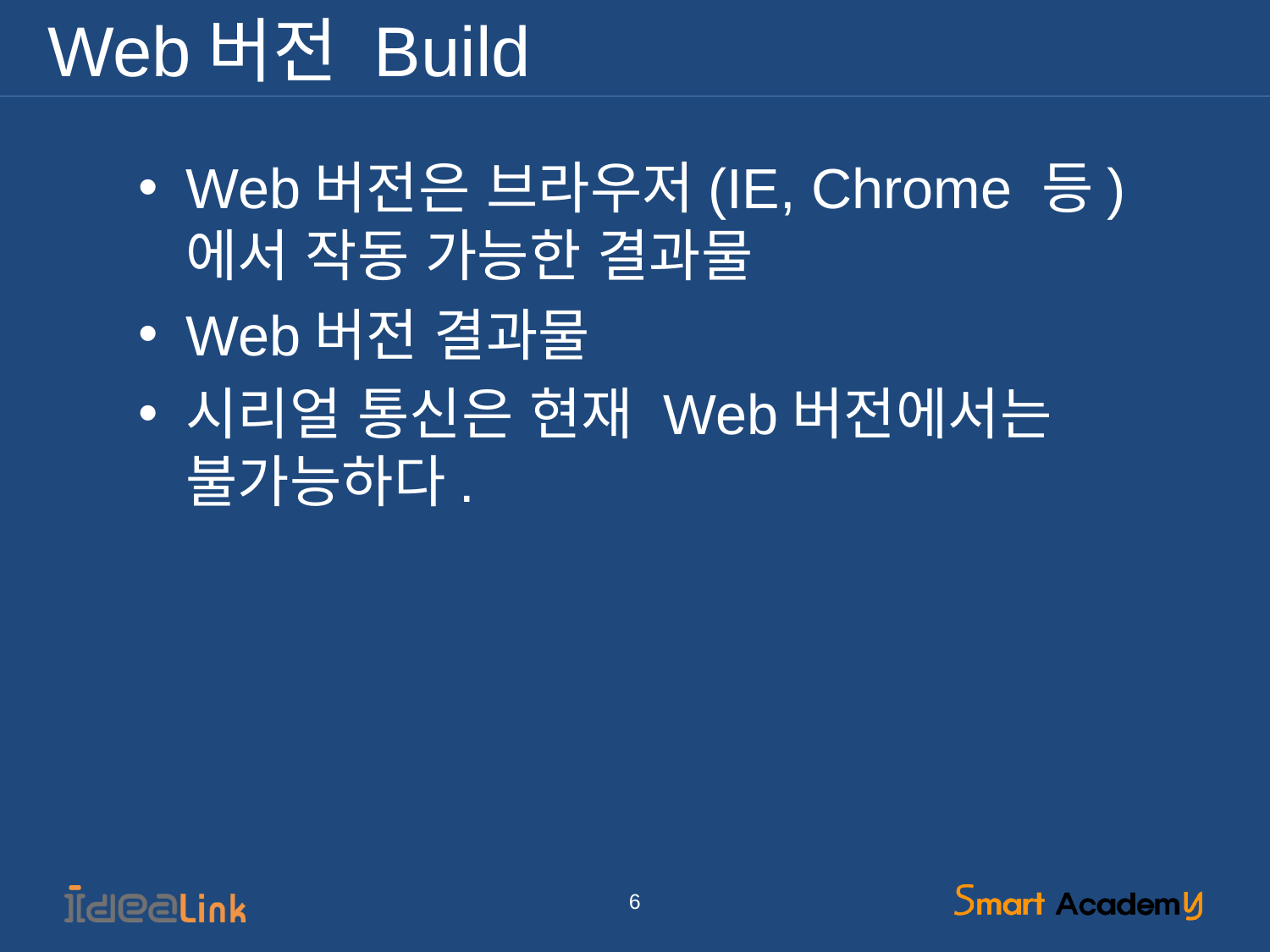

# Web버전 Build
Web버전은 브라우저(IE, Chrome 등)에서 작동 가능한 결과물
Web버전 결과물
시리얼 통신은 현재 Web버전에서는 불가능하다.
6